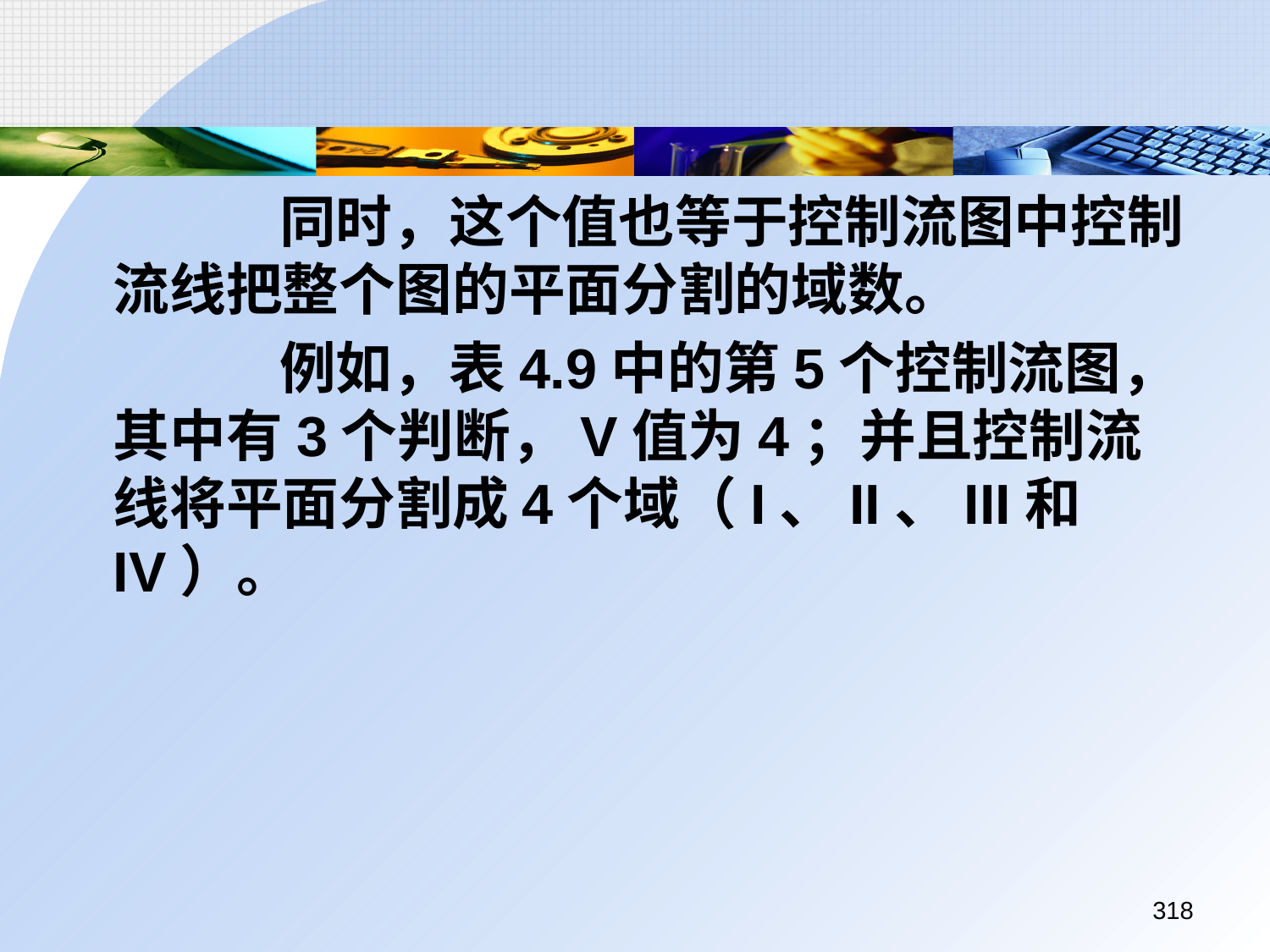

同时，这个值也等于控制流图中控制流线把整个图的平面分割的域数。
		  例如，表4.9中的第5个控制流图，其中有3个判断，V值为4；并且控制流线将平面分割成4个域（I、II、III和IV）。
318